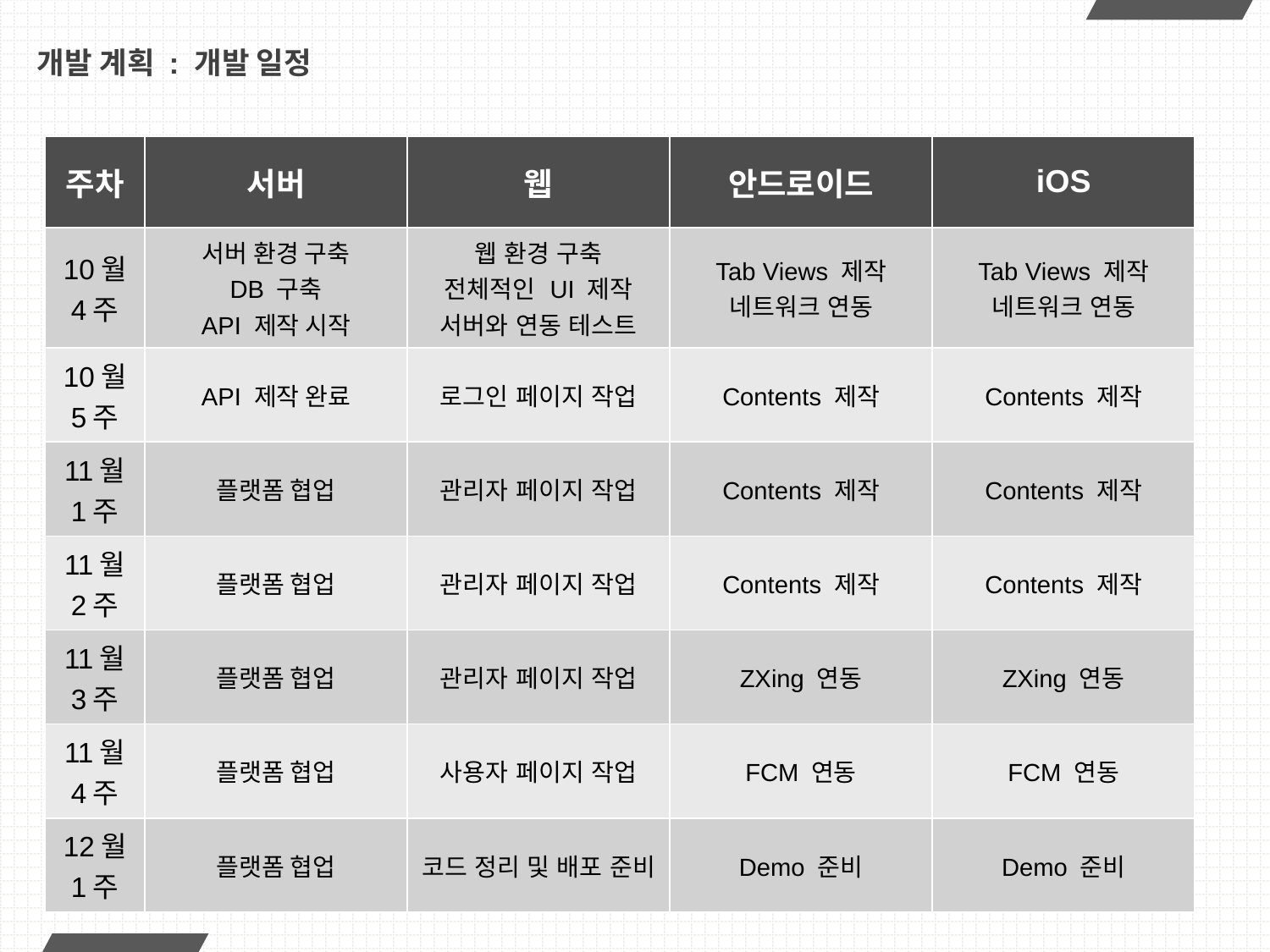

# 개발 계획 : 개발 일정
| 주차 | 서버 | 웹 | 안드로이드 | iOS |
| --- | --- | --- | --- | --- |
| 10월 4주 | 서버 환경 구축 DB 구축 API 제작 시작 | 웹 환경 구축 전체적인 UI 제작 서버와 연동 테스트 | Tab Views 제작 네트워크 연동 | Tab Views 제작 네트워크 연동 |
| 10월 5주 | API 제작 완료 | 로그인 페이지 작업 | Contents 제작 | Contents 제작 |
| 11월 1주 | 플랫폼 협업 | 관리자 페이지 작업 | Contents 제작 | Contents 제작 |
| 11월 2주 | 플랫폼 협업 | 관리자 페이지 작업 | Contents 제작 | Contents 제작 |
| 11월 3주 | 플랫폼 협업 | 관리자 페이지 작업 | ZXing 연동 | ZXing 연동 |
| 11월 4주 | 플랫폼 협업 | 사용자 페이지 작업 | FCM 연동 | FCM 연동 |
| 12월 1주 | 플랫폼 협업 | 코드 정리 및 배포 준비 | Demo 준비 | Demo 준비 |